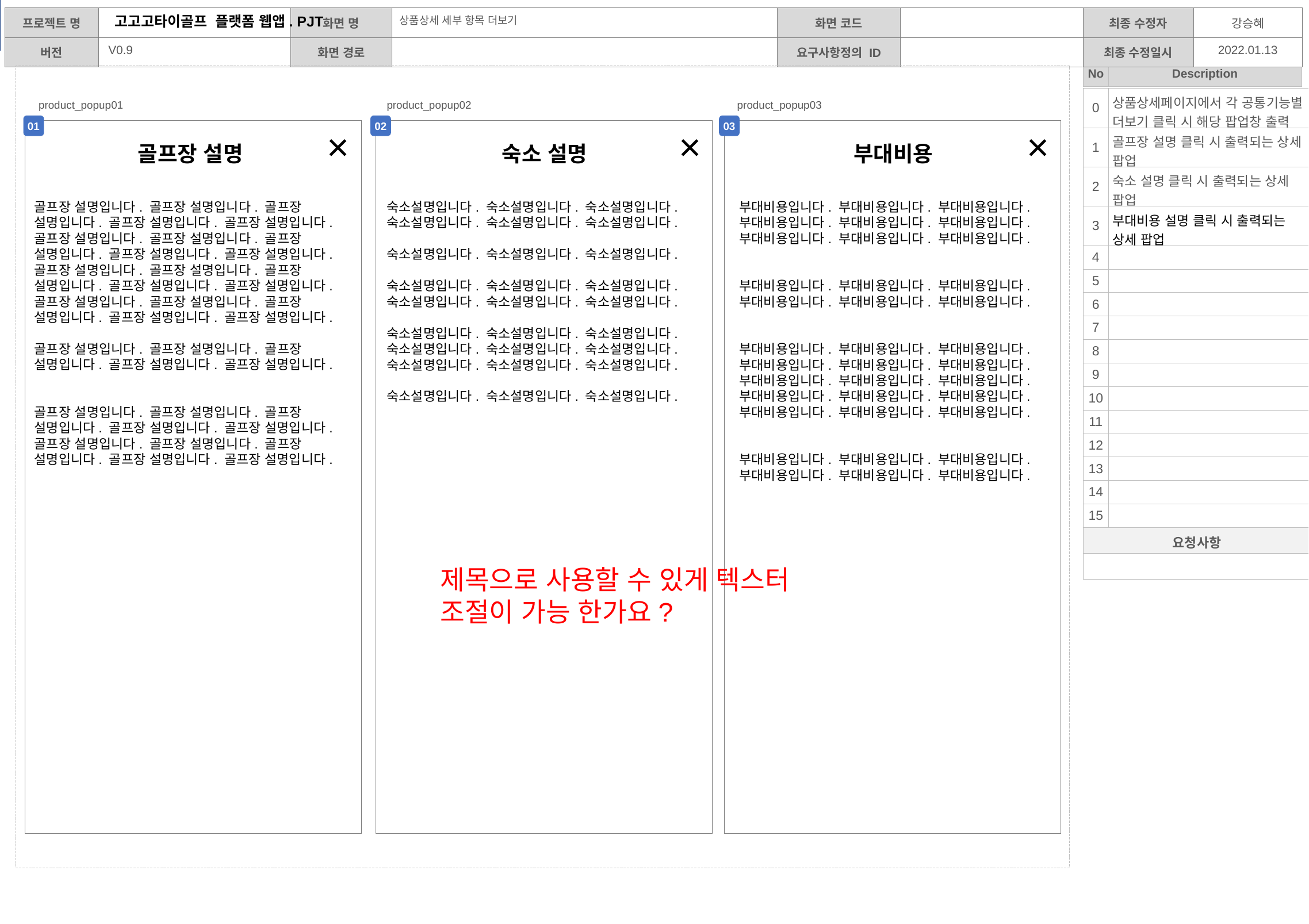

디자인
상품상세 세부 항목 더보기

| 0 | 상품상세페이지에서 각 공통기능별 더보기 클릭 시 해당 팝업창 출력 |
| --- | --- |
| 1 | 골프장 설명 클릭 시 출력되는 상세 팝업 |
| 2 | 숙소 설명 클릭 시 출력되는 상세 팝업 |
| 3 | 부대비용 설명 클릭 시 출력되는 상세 팝업 |
| 4 |  |
| 5 |  |
| 6 |  |
| 7 |  |
| 8 |  |
| 9 |  |
| 10 |  |
| 11 |  |
| 12 |  |
| 13 |  |
| 14 |  |
| 15 |  |
| 요청사항 |  |
|  |  |
product_popup01
product_popup02
product_popup03
01
02
03
골프장 설명
숙소 설명
부대비용
골프장 설명입니다. 골프장 설명입니다. 골프장 설명입니다. 골프장 설명입니다. 골프장 설명입니다. 골프장 설명입니다. 골프장 설명입니다. 골프장 설명입니다. 골프장 설명입니다. 골프장 설명입니다.
골프장 설명입니다. 골프장 설명입니다. 골프장 설명입니다. 골프장 설명입니다. 골프장 설명입니다.
골프장 설명입니다. 골프장 설명입니다. 골프장 설명입니다. 골프장 설명입니다. 골프장 설명입니다.

골프장 설명입니다. 골프장 설명입니다. 골프장 설명입니다. 골프장 설명입니다. 골프장 설명입니다.

골프장 설명입니다. 골프장 설명입니다. 골프장 설명입니다. 골프장 설명입니다. 골프장 설명입니다.
골프장 설명입니다. 골프장 설명입니다. 골프장 설명입니다. 골프장 설명입니다. 골프장 설명입니다.

숙소설명입니다. 숙소설명입니다. 숙소설명입니다.
숙소설명입니다. 숙소설명입니다. 숙소설명입니다.

숙소설명입니다. 숙소설명입니다. 숙소설명입니다.

숙소설명입니다. 숙소설명입니다. 숙소설명입니다.
숙소설명입니다. 숙소설명입니다. 숙소설명입니다.

숙소설명입니다. 숙소설명입니다. 숙소설명입니다.
숙소설명입니다. 숙소설명입니다. 숙소설명입니다.
숙소설명입니다. 숙소설명입니다. 숙소설명입니다.

숙소설명입니다. 숙소설명입니다. 숙소설명입니다.

부대비용입니다. 부대비용입니다. 부대비용입니다.
부대비용입니다. 부대비용입니다. 부대비용입니다.
부대비용입니다. 부대비용입니다. 부대비용입니다.

부대비용입니다. 부대비용입니다. 부대비용입니다.
부대비용입니다. 부대비용입니다. 부대비용입니다.

부대비용입니다. 부대비용입니다. 부대비용입니다.
부대비용입니다. 부대비용입니다. 부대비용입니다.
부대비용입니다. 부대비용입니다. 부대비용입니다.
부대비용입니다. 부대비용입니다. 부대비용입니다.
부대비용입니다. 부대비용입니다. 부대비용입니다.

부대비용입니다. 부대비용입니다. 부대비용입니다.
부대비용입니다. 부대비용입니다. 부대비용입니다.

제목으로 사용할 수 있게 텍스터 조절이 가능 한가요?